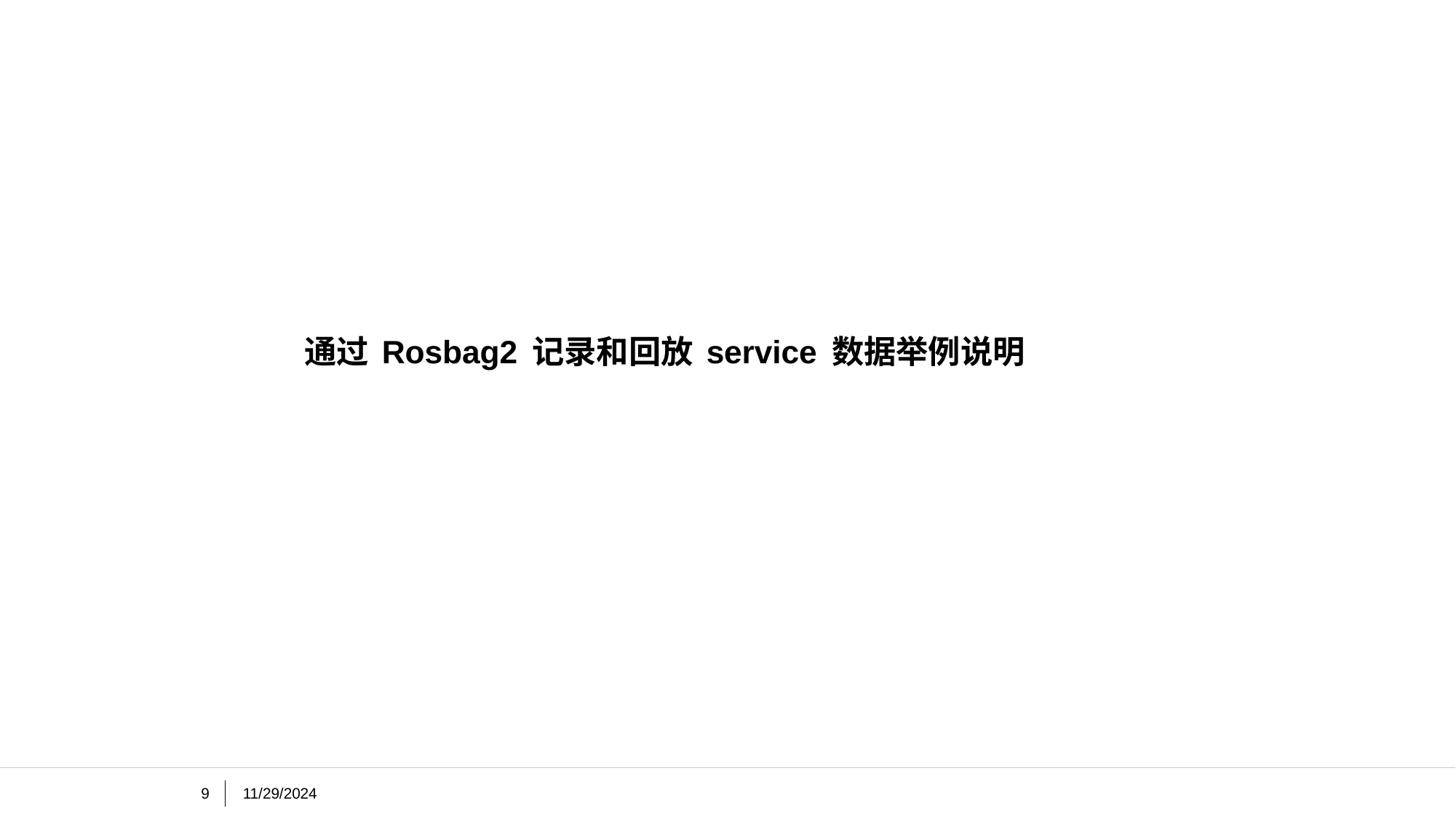

# 通过 Rosbag2 记录和回放 service 数据举例说明
9
11/29/2024